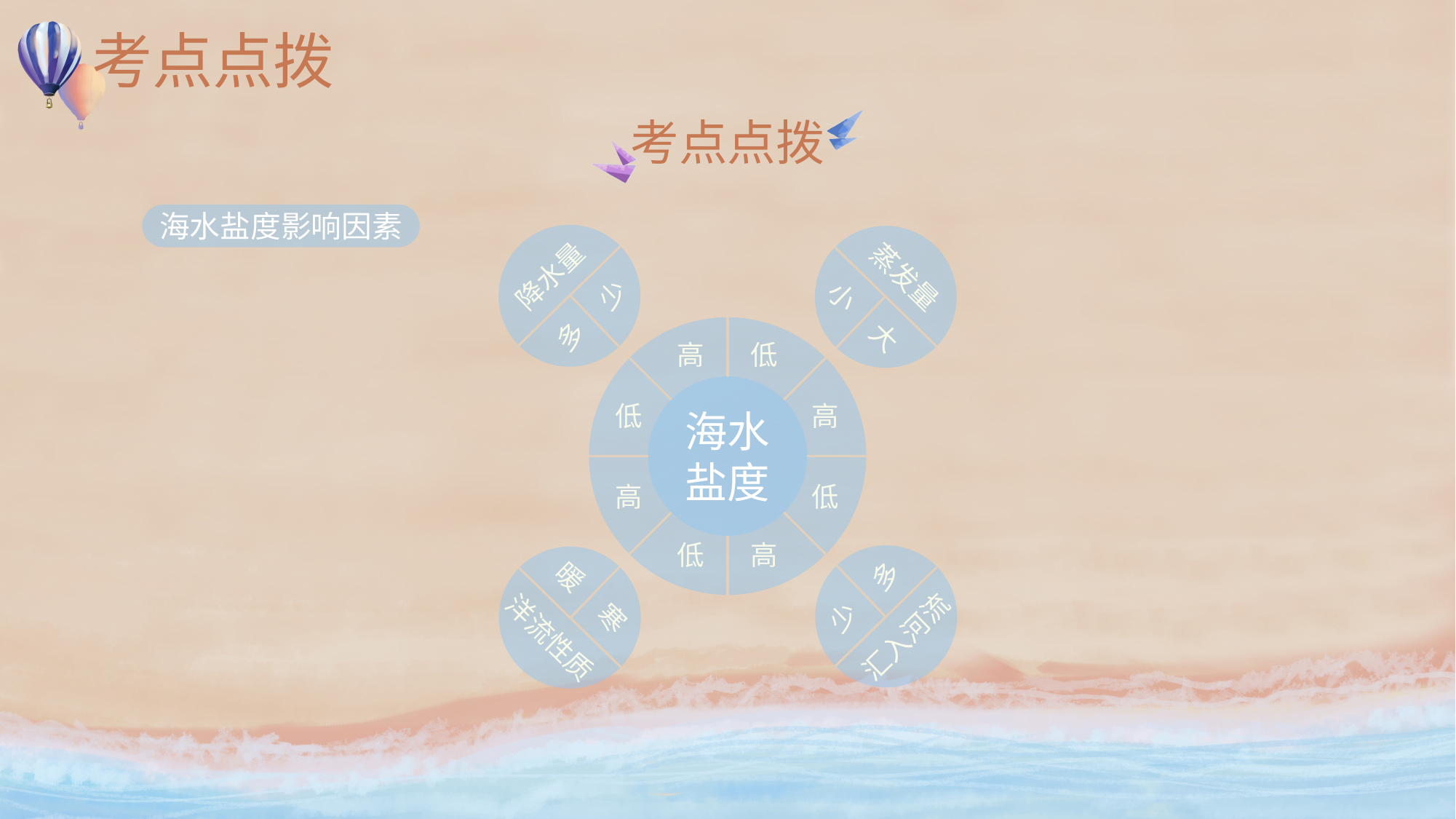

# 考点点拨
考点点拨
海水盐度影响因素

降水量
多
少

蒸发量
大
小

高
低
低
高
高
低
低
高
海水盐度

汇入河流
多
少

洋流性质
暖
寒